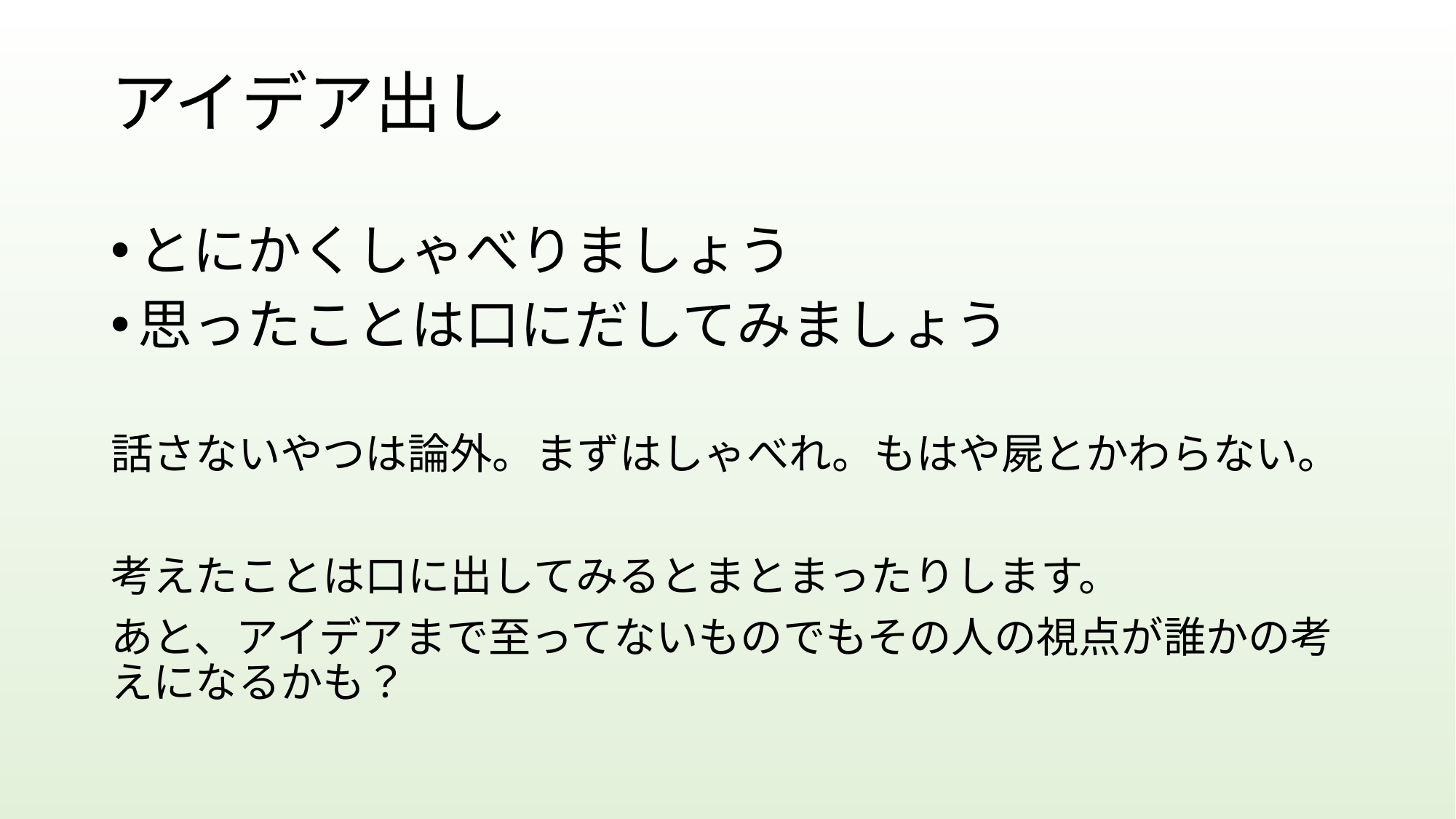

# アイデア出し
とにかくしゃべりましょう
思ったことは口にだしてみましょう

話さないやつは論外。まずはしゃべれ。もはや屍とかわらない。

考えたことは口に出してみるとまとまったりします。
あと、アイデアまで至ってないものでもその人の視点が誰かの考えになるかも？